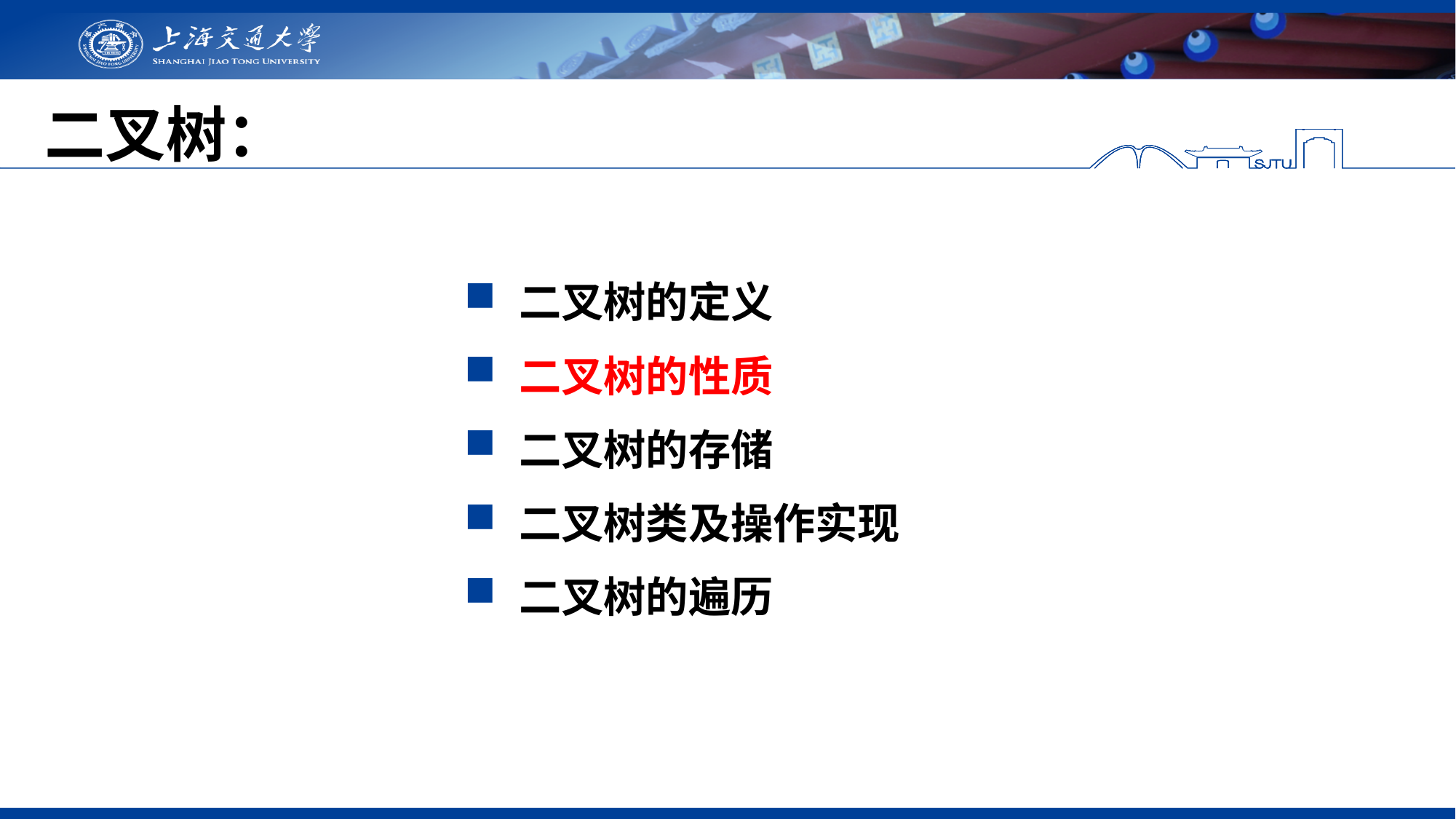

二叉树：
二叉树的定义
二叉树的性质
二叉树的存储
二叉树类及操作实现
二叉树的遍历